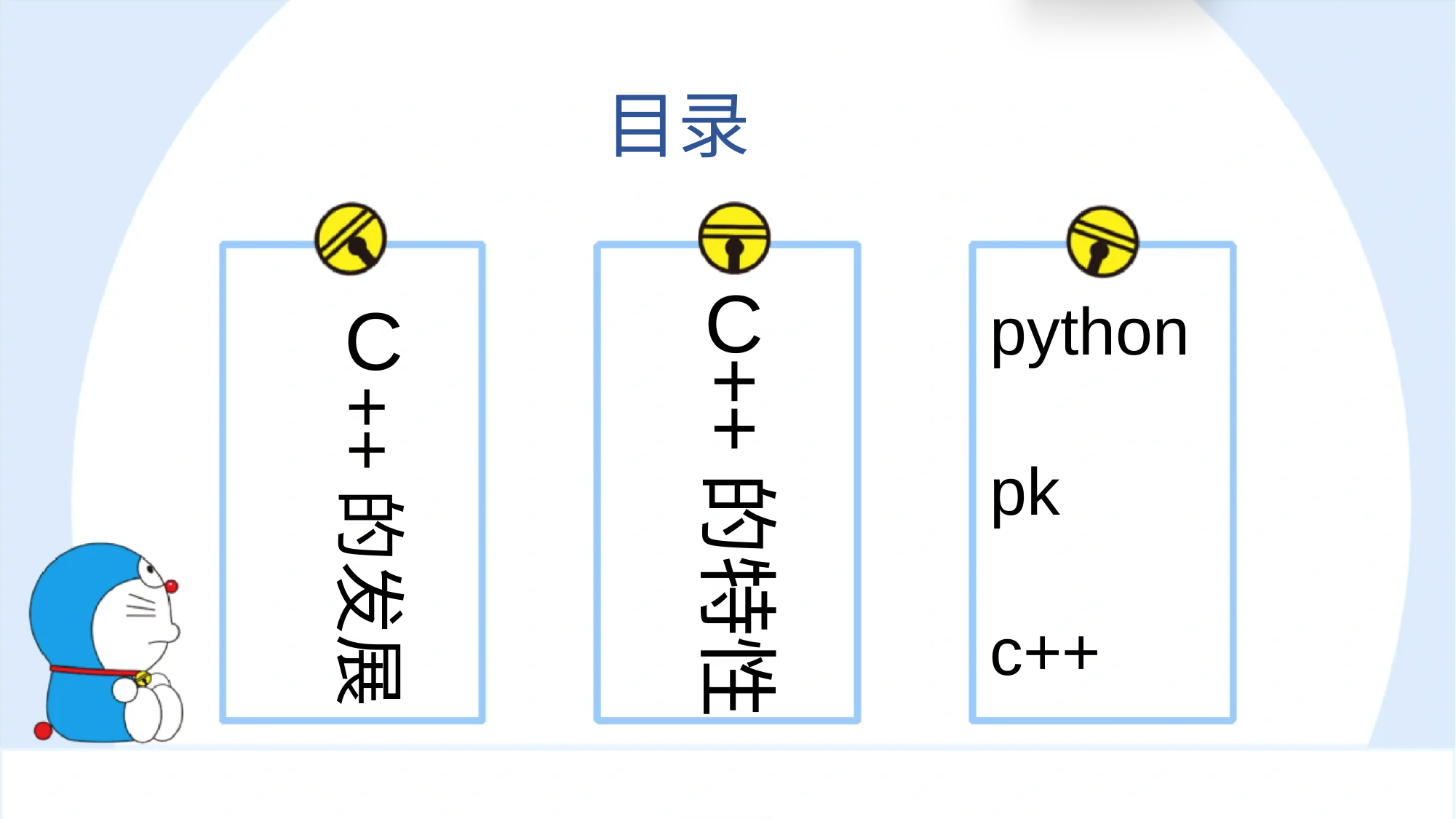

# 目录
C
C
python

pk

c++

++的特性
++的发展